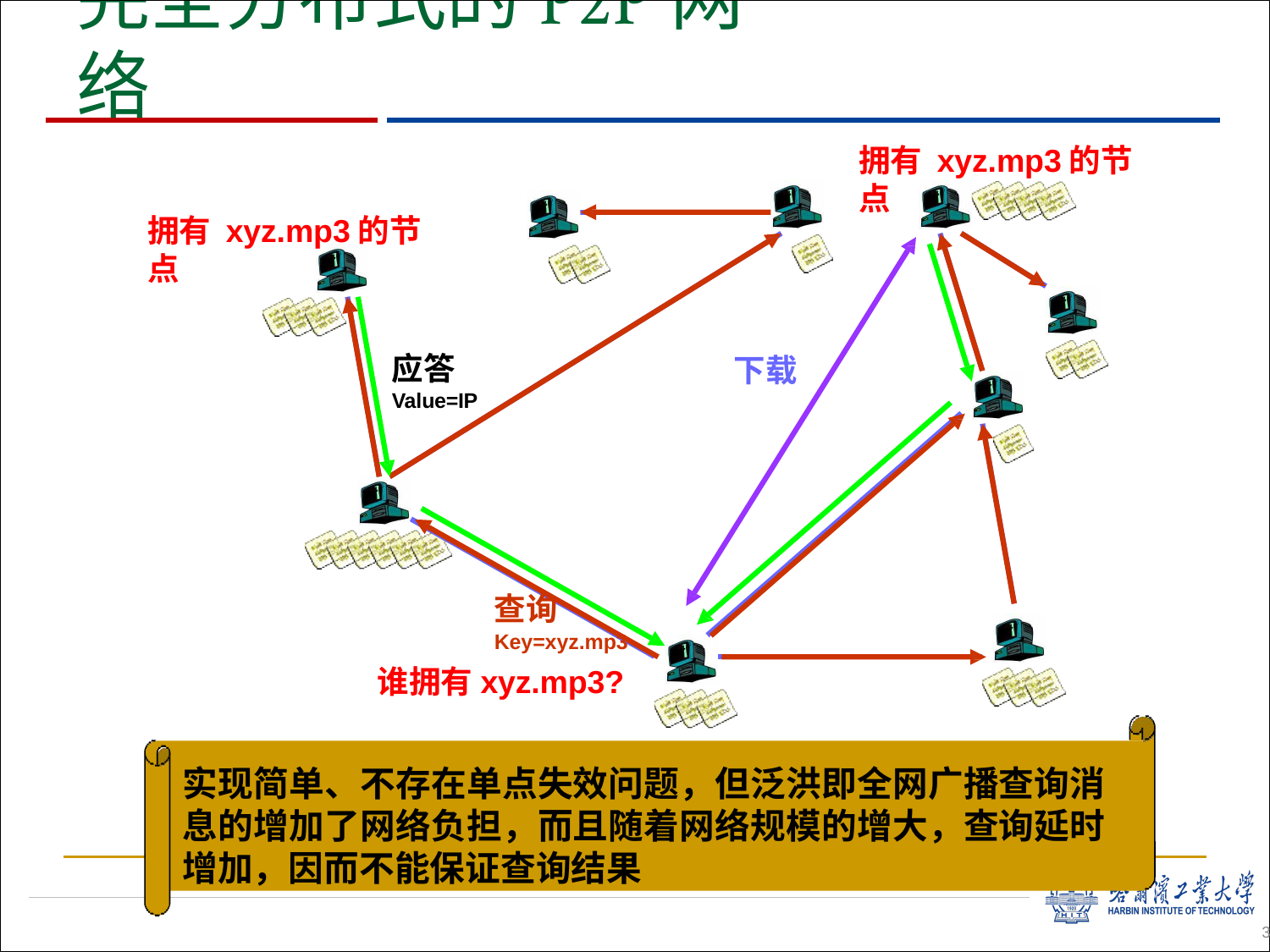

# 完全分布式的P2P网络
拥有 xyz.mp3的节点

拥有 xyz.mp3的节点

应答
Value=IP
下载

查询
Key=xyz.mp3
谁拥有xyz.mp3?

实现简单、不存在单点失效问题，但泛洪即全网广播查询消 息的增加了网络负担，而且随着网络规模的增大，查询延时 增加，因而不能保证查询结果

34